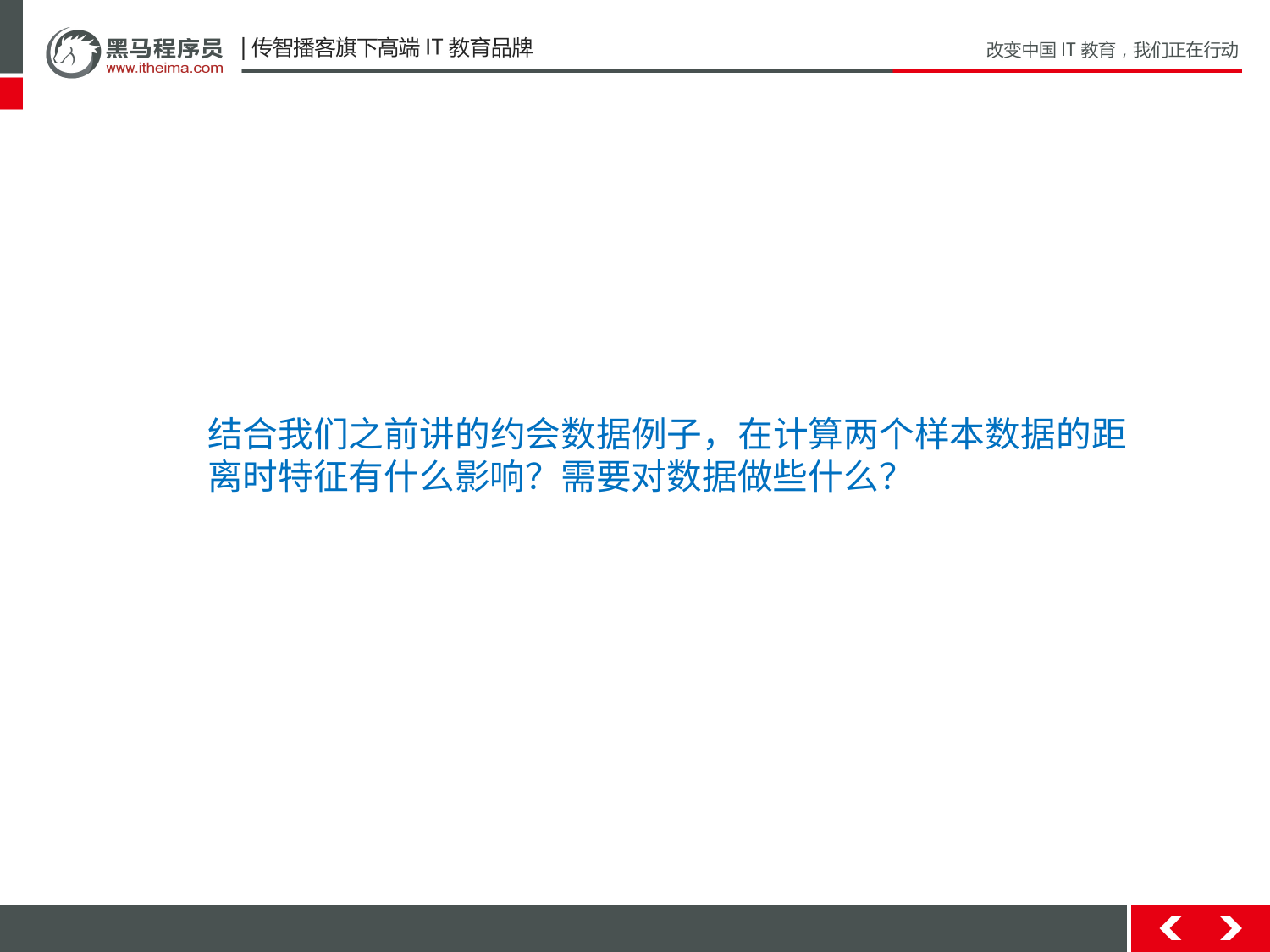

结合我们之前讲的约会数据例子，在计算两个样本数据的距离时特征有什么影响？需要对数据做些什么？